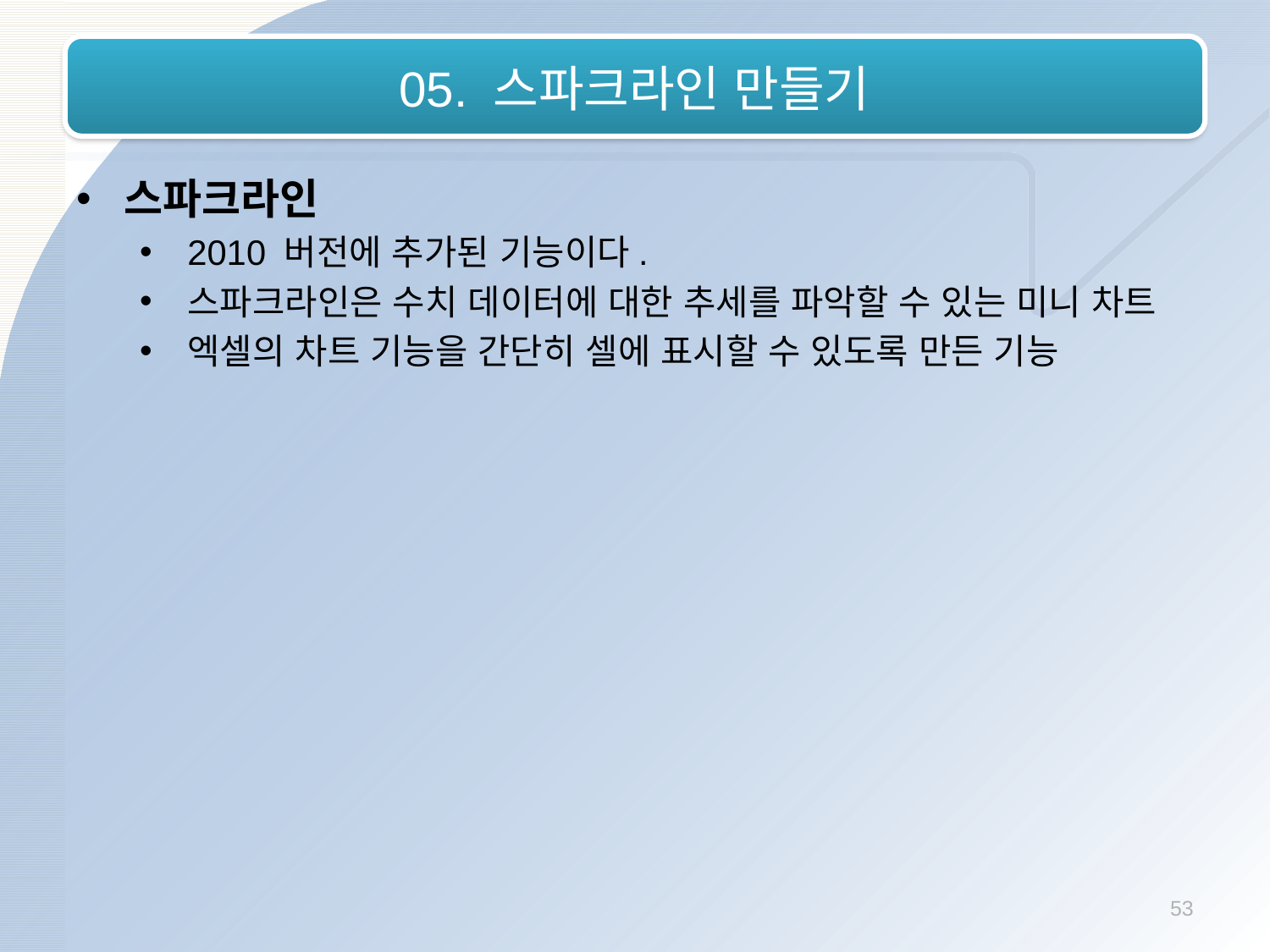

# 05. 스파크라인 만들기
스파크라인
2010 버전에 추가된 기능이다.
스파크라인은 수치 데이터에 대한 추세를 파악할 수 있는 미니 차트
엑셀의 차트 기능을 간단히 셀에 표시할 수 있도록 만든 기능
53